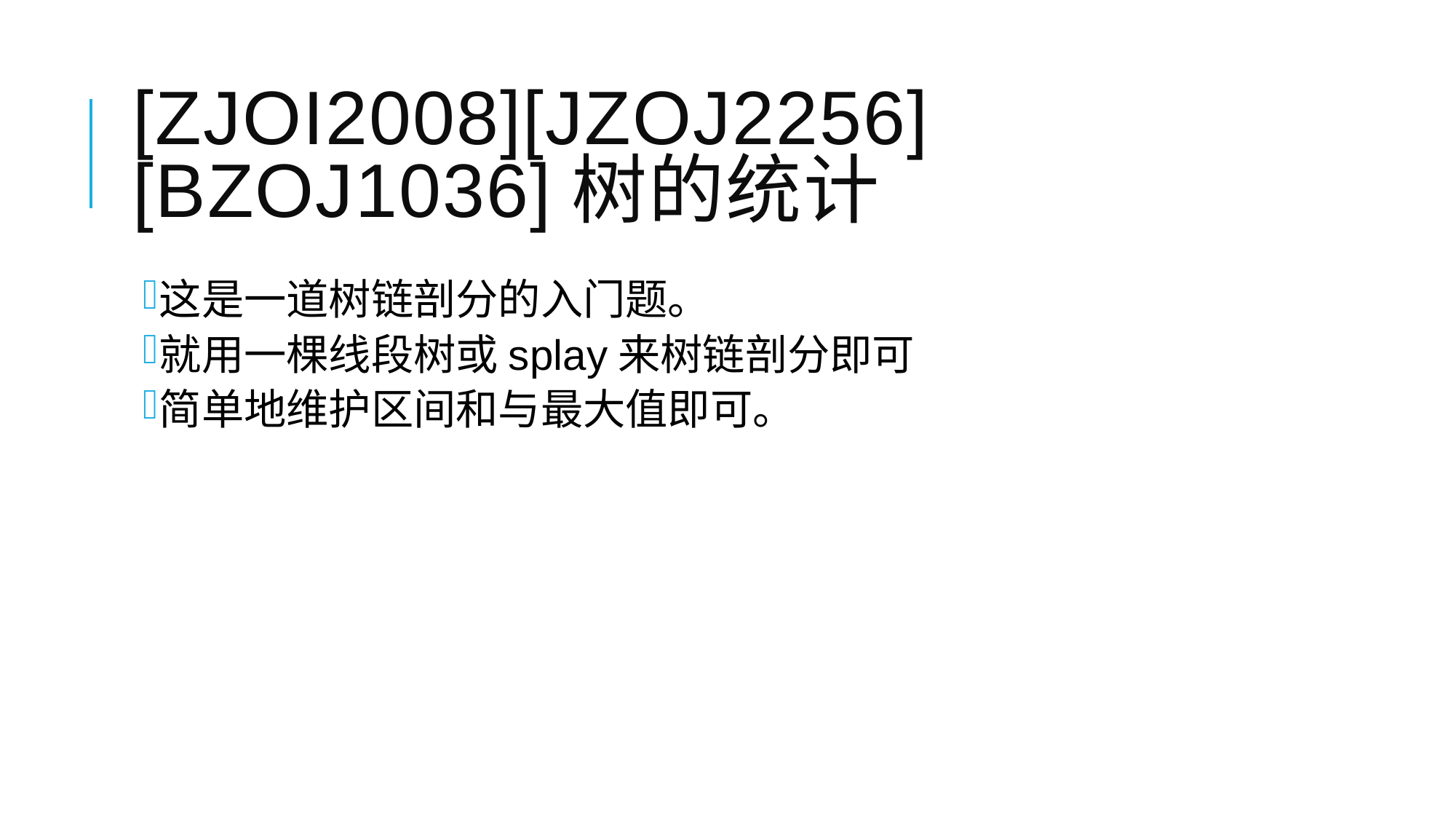

# [ZJOI2008][JZOJ2256][BZOJ1036]树的统计
这是一道树链剖分的入门题。
就用一棵线段树或splay来树链剖分即可
简单地维护区间和与最大值即可。